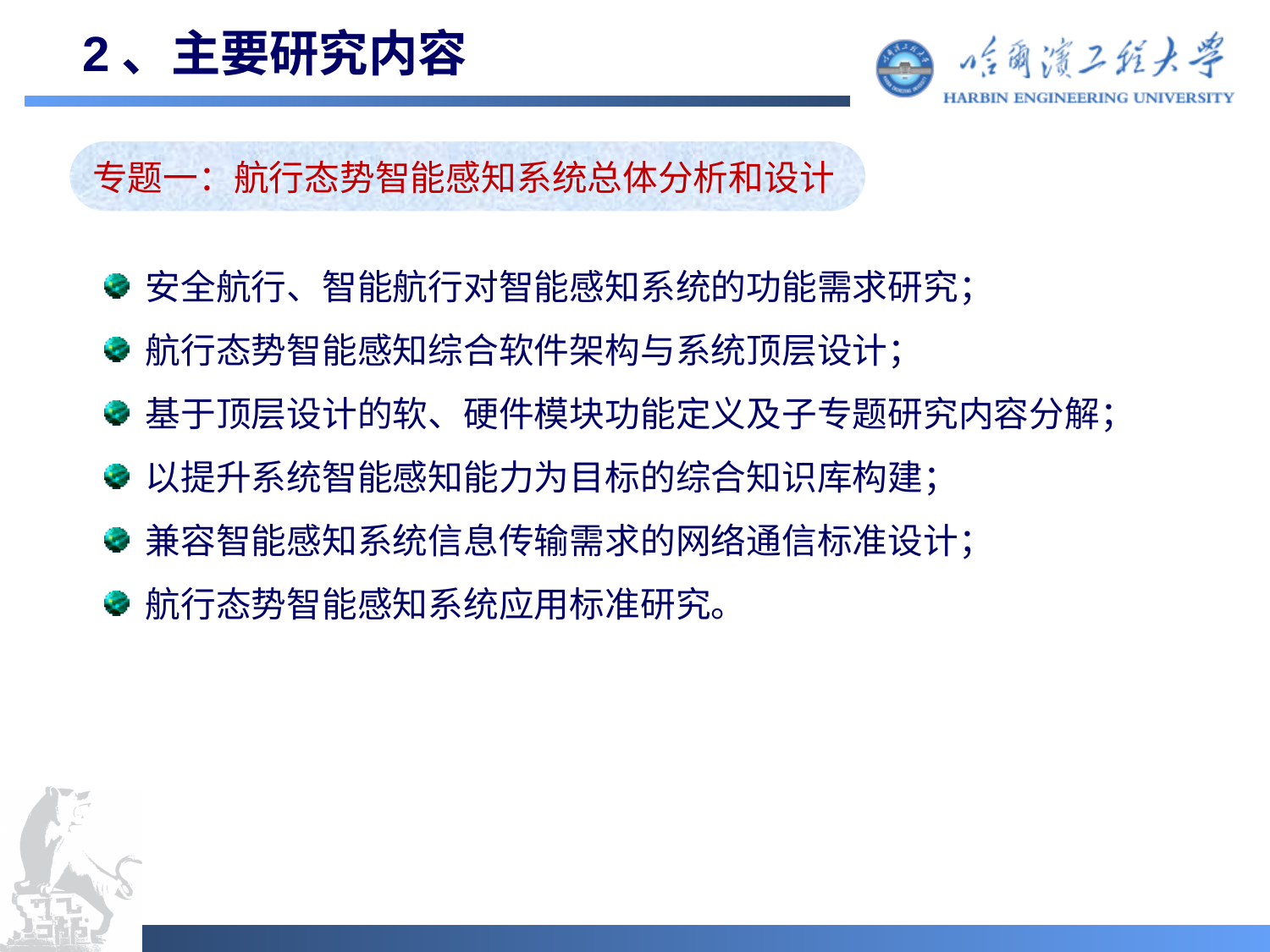

2、主要研究内容
专题一：航行态势智能感知系统总体分析和设计
 安全航行、智能航行对智能感知系统的功能需求研究；
 航行态势智能感知综合软件架构与系统顶层设计；
 基于顶层设计的软、硬件模块功能定义及子专题研究内容分解；
 以提升系统智能感知能力为目标的综合知识库构建；
 兼容智能感知系统信息传输需求的网络通信标准设计；
 航行态势智能感知系统应用标准研究。